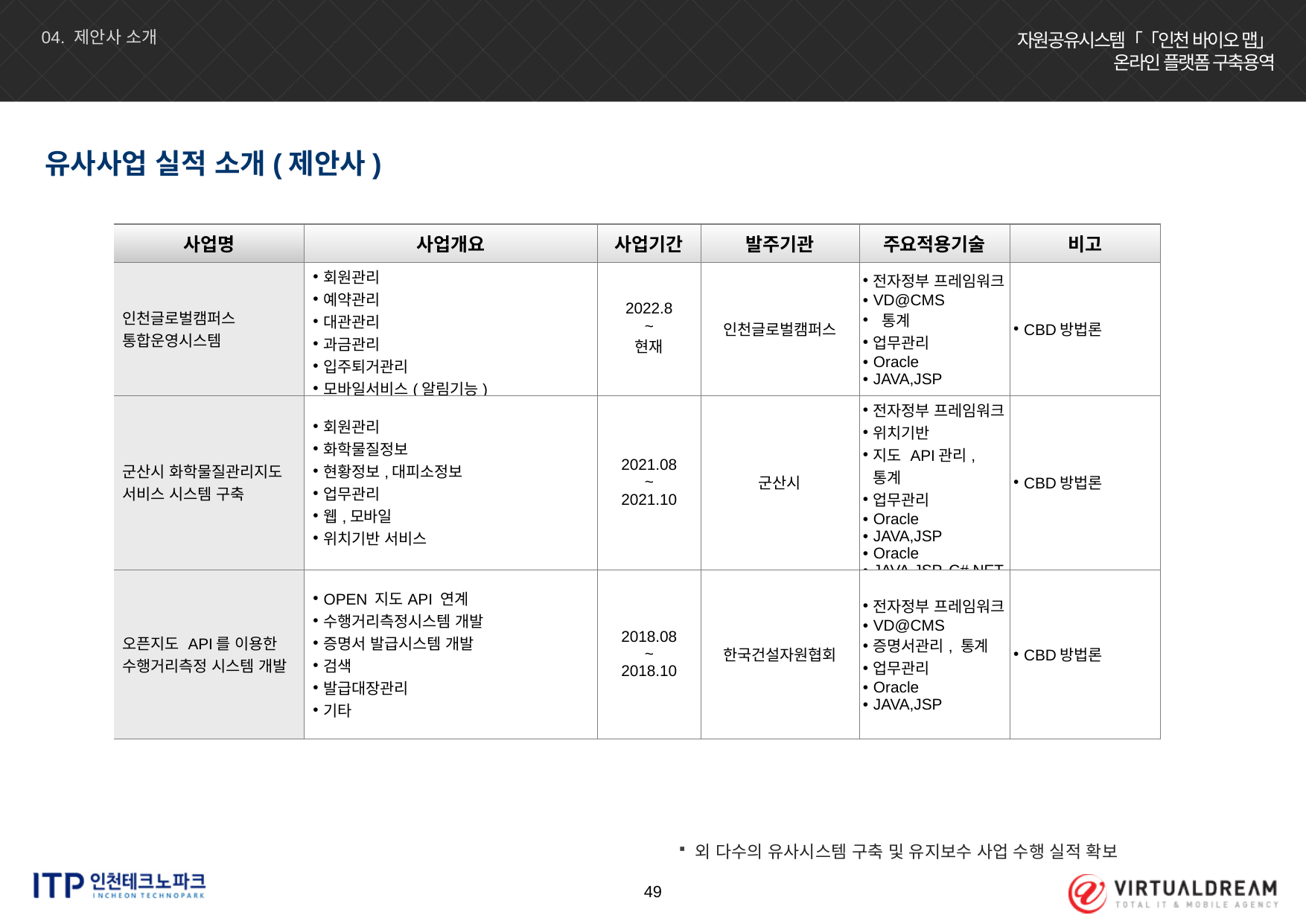

04. 제안사 소개
제안사 기술 및 경험
유사사업 실적 소개(제안사)
| 사업명 | 사업개요 | 사업기간 | 발주기관 | 주요적용기술 | 비고 |
| --- | --- | --- | --- | --- | --- |
| 인천글로벌캠퍼스 통합운영시스템 | 회원관리 예약관리 대관관리 과금관리 입주퇴거관리 모바일서비스(알림기능) | 2022.8 ~ 현재 | 인천글로벌캠퍼스 | 전자정부 프레임워크 VD@CMS 통계 업무관리 Oracle JAVA,JSP | CBD방법론 |
| 군산시 화학물질관리지도 서비스 시스템 구축 | 회원관리 화학물질정보 현황정보,대피소정보 업무관리 웹,모바일 위치기반 서비스 | 2021.08 ~ 2021.10 | 군산시 | 전자정부 프레임워크 위치기반 지도 API관리, 통계 업무관리 Oracle JAVA,JSP Oracle JAVA,JSP, C#.NET | CBD방법론 |
| 오픈지도 API를 이용한 수행거리측정 시스템 개발 | OPEN 지도API 연계 수행거리측정시스템 개발 증명서 발급시스템 개발 검색 발급대장관리 기타 | 2018.08 ~ 2018.10 | 한국건설자원협회 | 전자정부 프레임워크 VD@CMS 증명서관리, 통계 업무관리 Oracle JAVA,JSP | CBD방법론 |
외 다수의 유사시스템 구축 및 유지보수 사업 수행 실적 확보